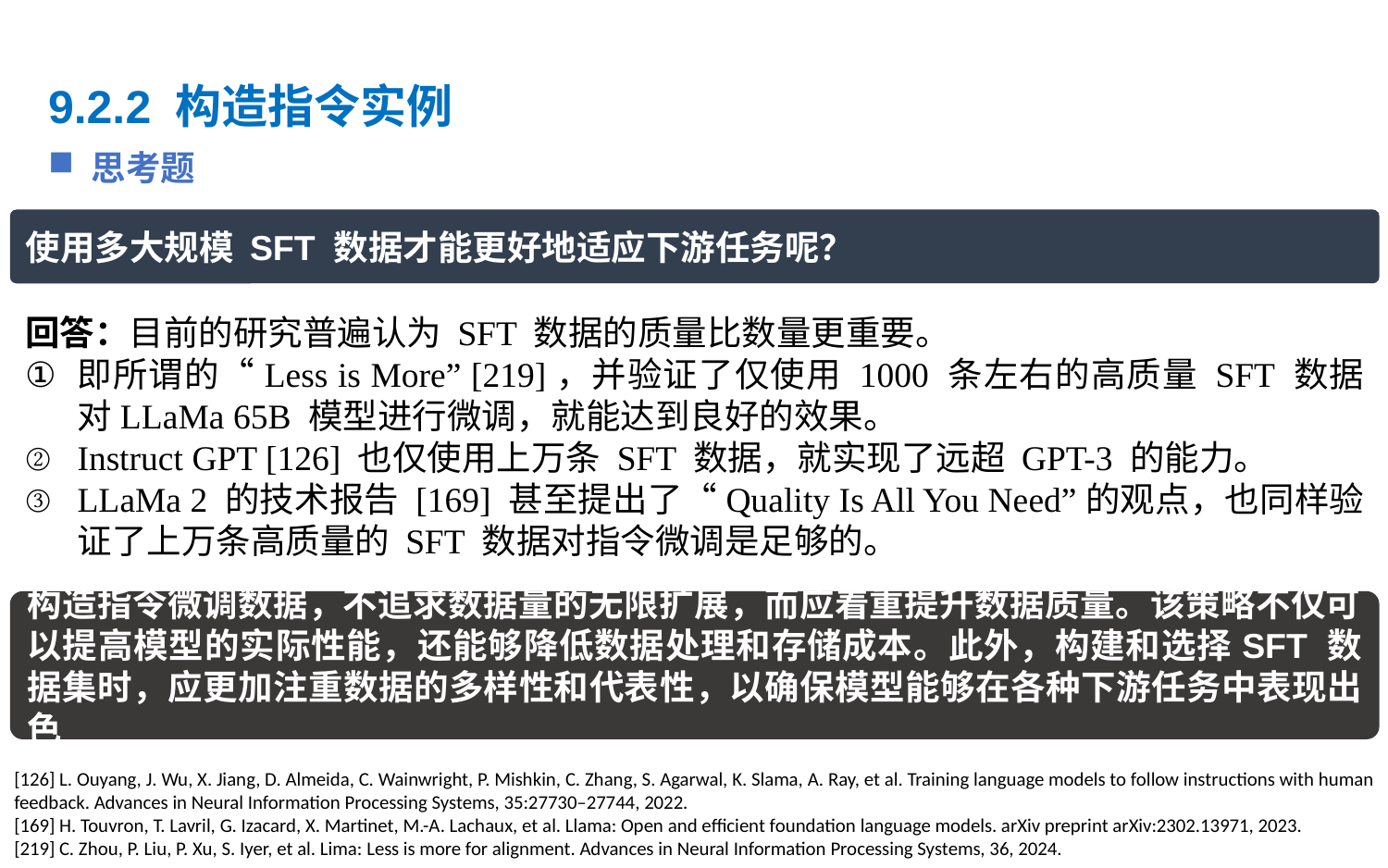

# 9.2.2 构造指令实例
思考题
使用多大规模 SFT 数据才能更好地适应下游任务呢？
回答：目前的研究普遍认为 SFT 数据的质量比数量更重要。
即所谓的“Less is More” [219]，并验证了仅使用 1000 条左右的高质量 SFT 数据对LLaMa 65B 模型进行微调，就能达到良好的效果。
Instruct GPT [126] 也仅使用上万条 SFT 数据，就实现了远超 GPT-3 的能力。
LLaMa 2 的技术报告 [169] 甚至提出了“Quality Is All You Need”的观点，也同样验证了上万条高质量的 SFT 数据对指令微调是足够的。
构造指令微调数据，不追求数据量的无限扩展，而应着重提升数据质量。该策略不仅可以提高模型的实际性能，还能够降低数据处理和存储成本。此外，构建和选择SFT 数据集时，应更加注重数据的多样性和代表性，以确保模型能够在各种下游任务中表现出色
[126] L. Ouyang, J. Wu, X. Jiang, D. Almeida, C. Wainwright, P. Mishkin, C. Zhang, S. Agarwal, K. Slama, A. Ray, et al. Training language models to follow instructions with human feedback. Advances in Neural Information Processing Systems, 35:27730–27744, 2022.
[169] H. Touvron, T. Lavril, G. Izacard, X. Martinet, M.-A. Lachaux, et al. Llama: Open and efficient foundation language models. arXiv preprint arXiv:2302.13971, 2023.
[219] C. Zhou, P. Liu, P. Xu, S. Iyer, et al. Lima: Less is more for alignment. Advances in Neural Information Processing Systems, 36, 2024.